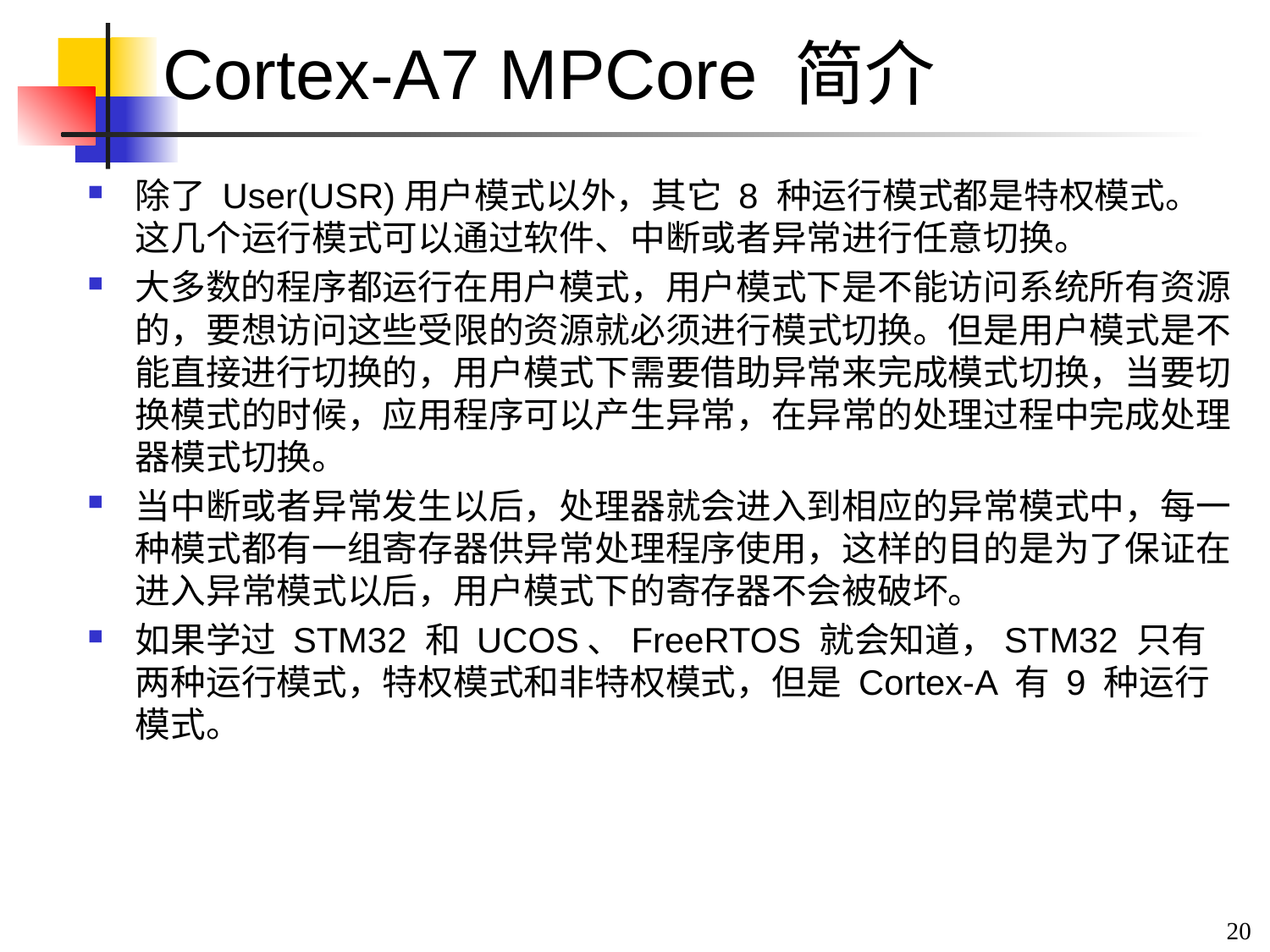

# Cortex-A7 MPCore 简介
除了 User(USR)用户模式以外，其它 8 种运行模式都是特权模式。这几个运行模式可以通过软件、中断或者异常进行任意切换。
大多数的程序都运行在用户模式，用户模式下是不能访问系统所有资源的，要想访问这些受限的资源就必须进行模式切换。但是用户模式是不能直接进行切换的，用户模式下需要借助异常来完成模式切换，当要切换模式的时候，应用程序可以产生异常，在异常的处理过程中完成处理器模式切换。
当中断或者异常发生以后，处理器就会进入到相应的异常模式中，每一种模式都有一组寄存器供异常处理程序使用，这样的目的是为了保证在进入异常模式以后，用户模式下的寄存器不会被破坏。
如果学过 STM32 和 UCOS、FreeRTOS 就会知道，STM32 只有两种运行模式，特权模式和非特权模式，但是 Cortex-A 有 9 种运行模式。